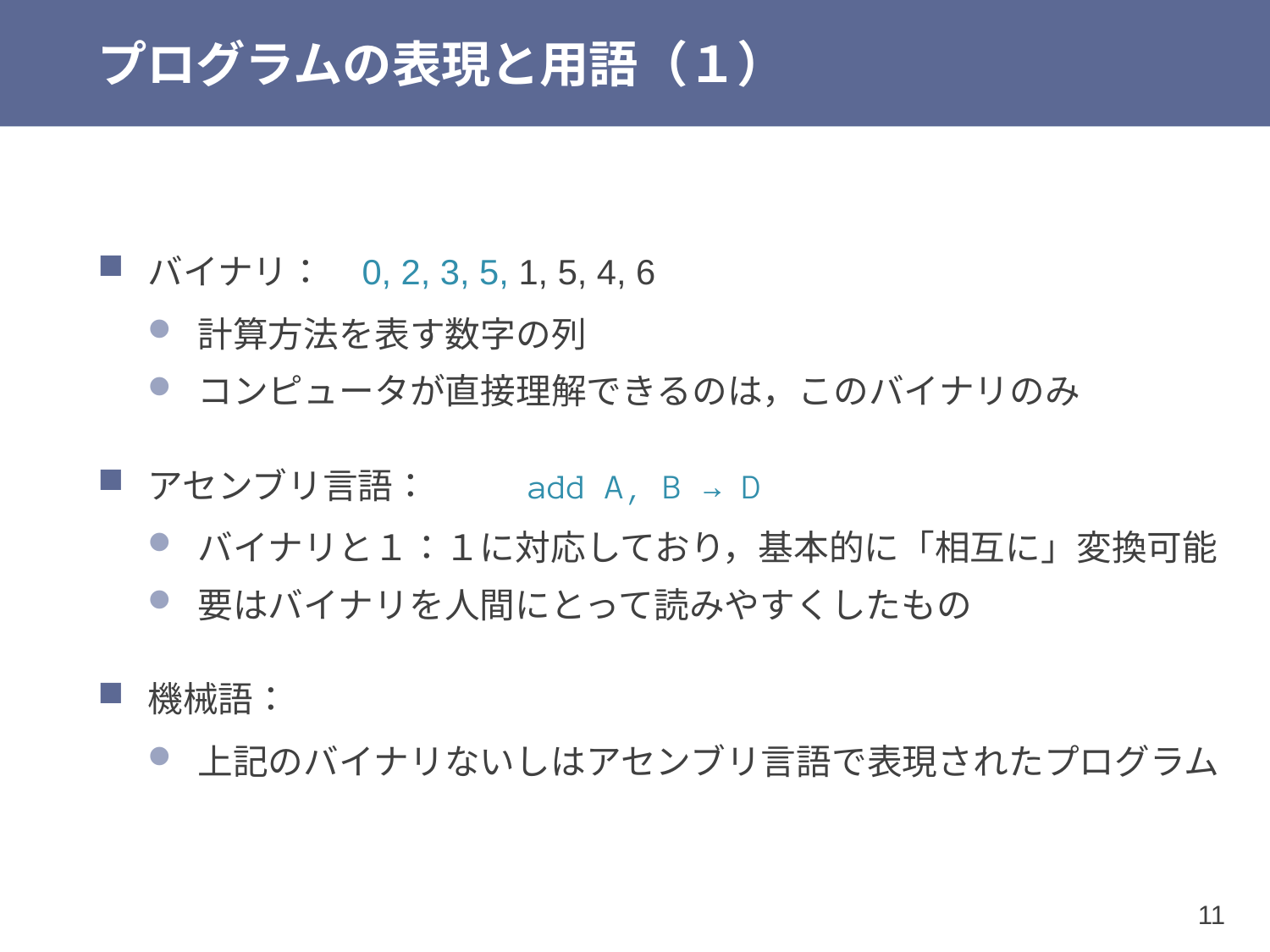

# プログラムの表現と用語（１）
バイナリ：　	0, 2, 3, 5, 1, 5, 4, 6
計算方法を表す数字の列
コンピュータが直接理解できるのは，このバイナリのみ
アセンブリ言語：	add A, B → D
バイナリと１：１に対応しており，基本的に「相互に」変換可能
要はバイナリを人間にとって読みやすくしたもの
機械語：
上記のバイナリないしはアセンブリ言語で表現されたプログラム